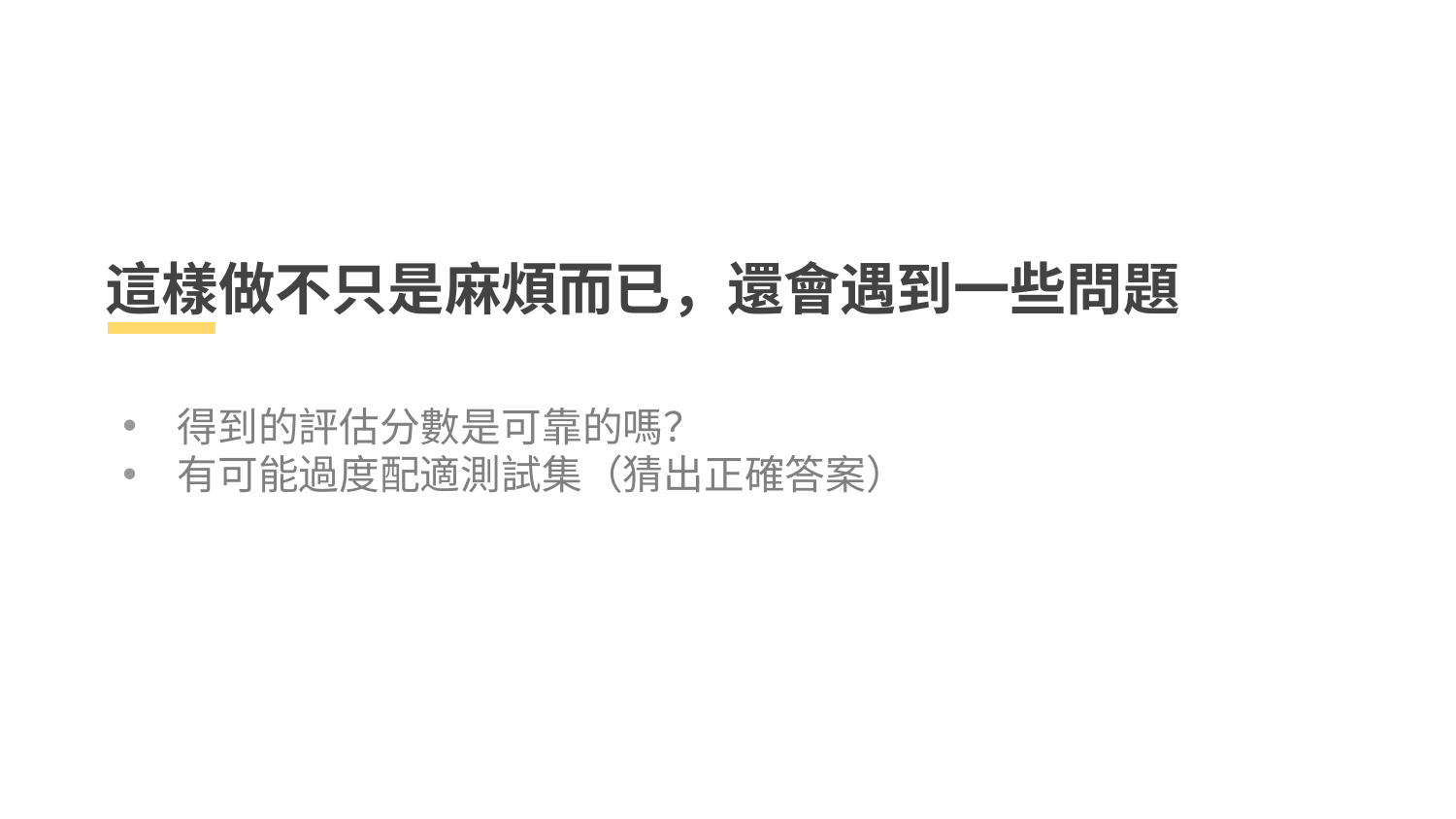

# 這樣做不只是麻煩而已，還會遇到一些問題

得到的評估分數是可靠的嗎？
有可能過度配適測試集（猜出正確答案）